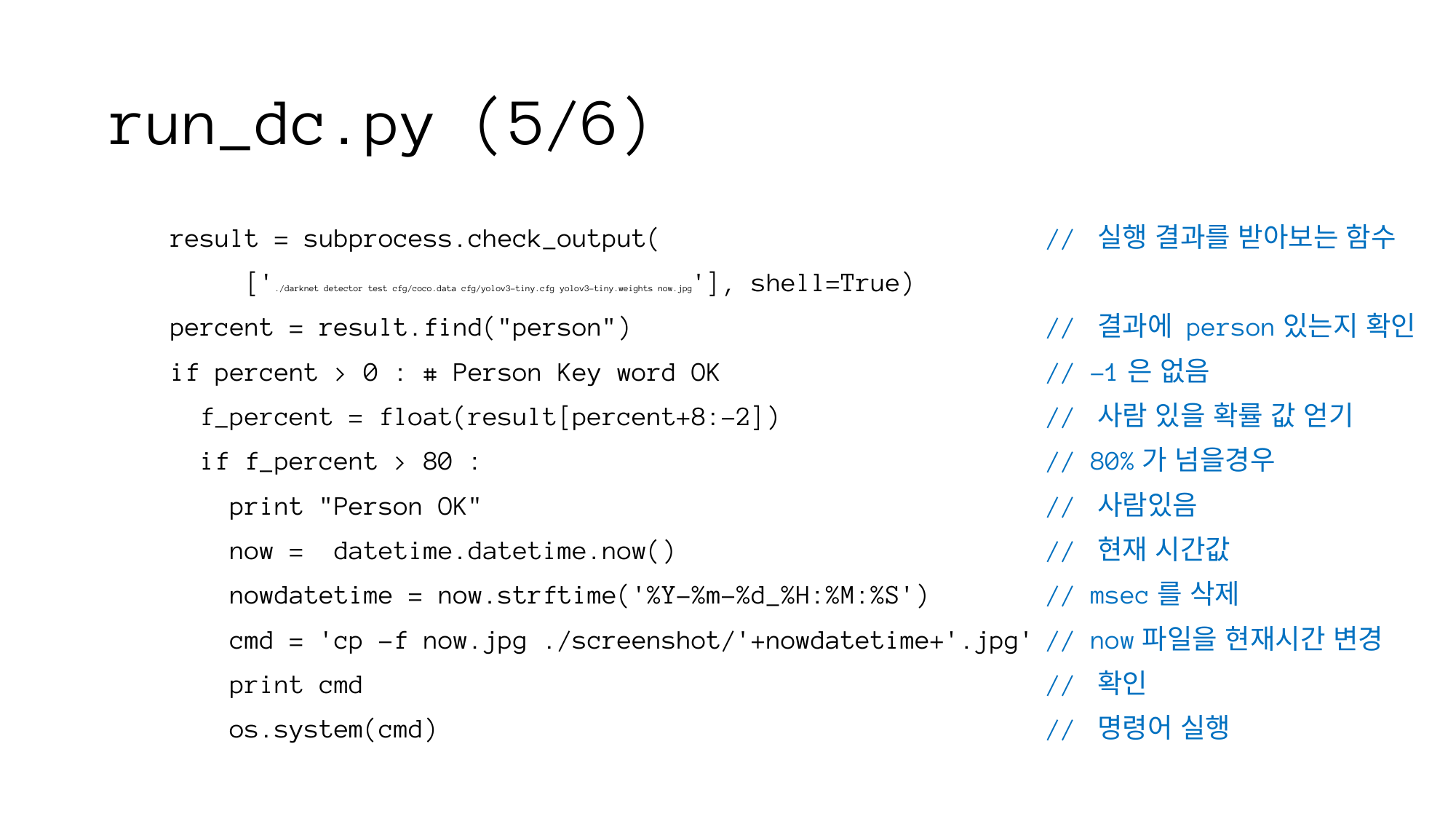

# run_dc.py (5/6)
    result = subprocess.check_output(
         ['./darknet detector test cfg/coco.data cfg/yolov3-tiny.cfg yolov3-tiny.weights now.jpg'], shell=True)
    percent = result.find("person")
    if percent > 0 : # Person Key word OK
      f_percent = float(result[percent+8:-2])
      if f_percent > 80 :
        print "Person OK"
        now =  datetime.datetime.now()
        nowdatetime = now.strftime('%Y-%m-%d_%H:%M:%S')
        cmd = 'cp -f now.jpg ./screenshot/'+nowdatetime+'.jpg'
        print cmd
        os.system(cmd)
// 실행 결과를 받아보는 함수

// 결과에 person있는지 확인
// -1은 없음
// 사람 있을 확률 값 얻기
// 80%가 넘을경우
// 사람있음
// 현재 시간값
// msec를 삭제
// now파일을 현재시간 변경
// 확인
// 명령어 실행